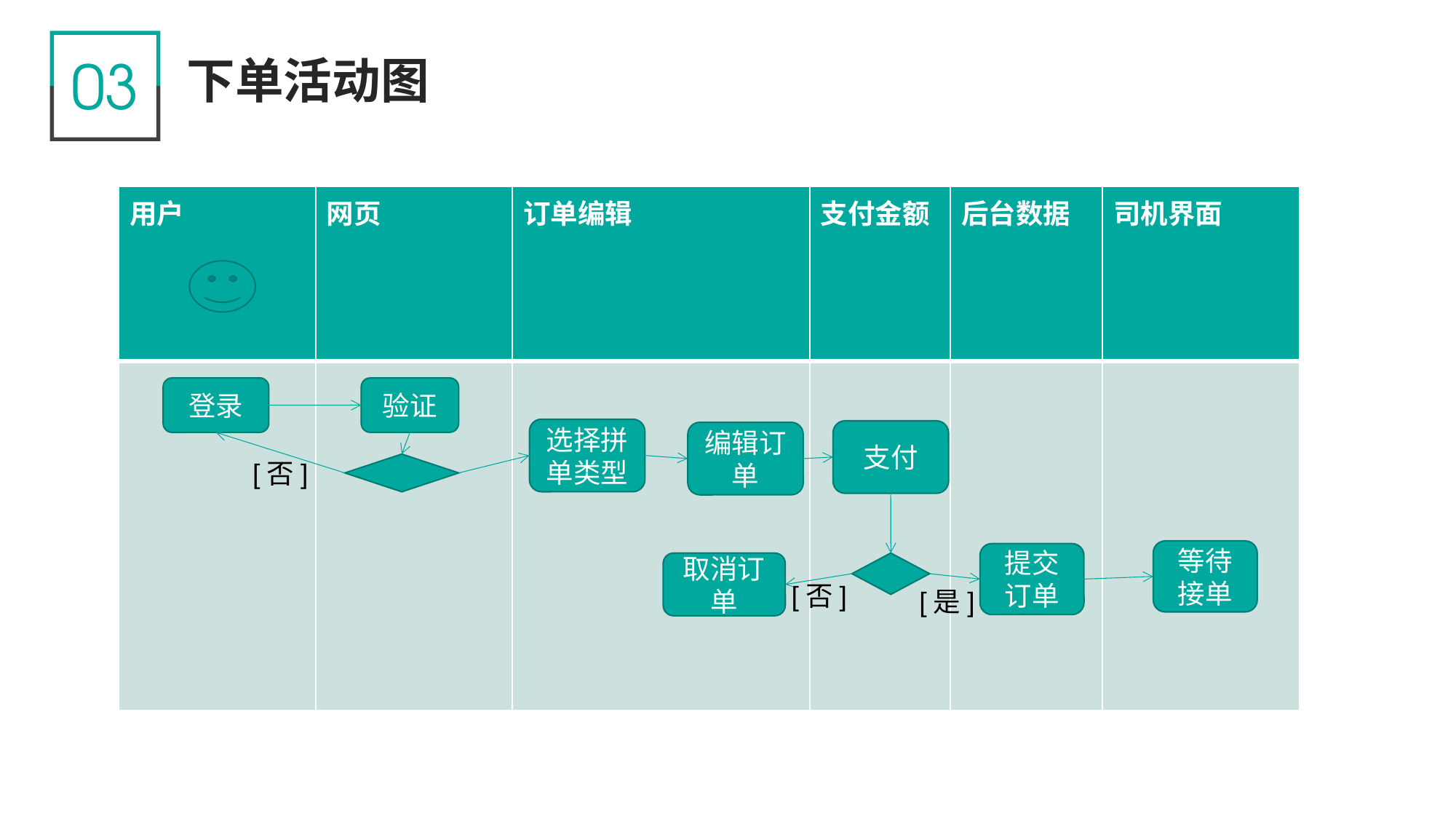

03
下单活动图

| 用户 | 网页 | 订单编辑 | 支付金额 | 后台数据 | 司机界面 |
| --- | --- | --- | --- | --- | --- |
|  |  |  |  |  |  |

登录
验证
选择拼单类型
支付
编辑订单
[否]

等待接单
提交订单
取消订单

[否]
[是]